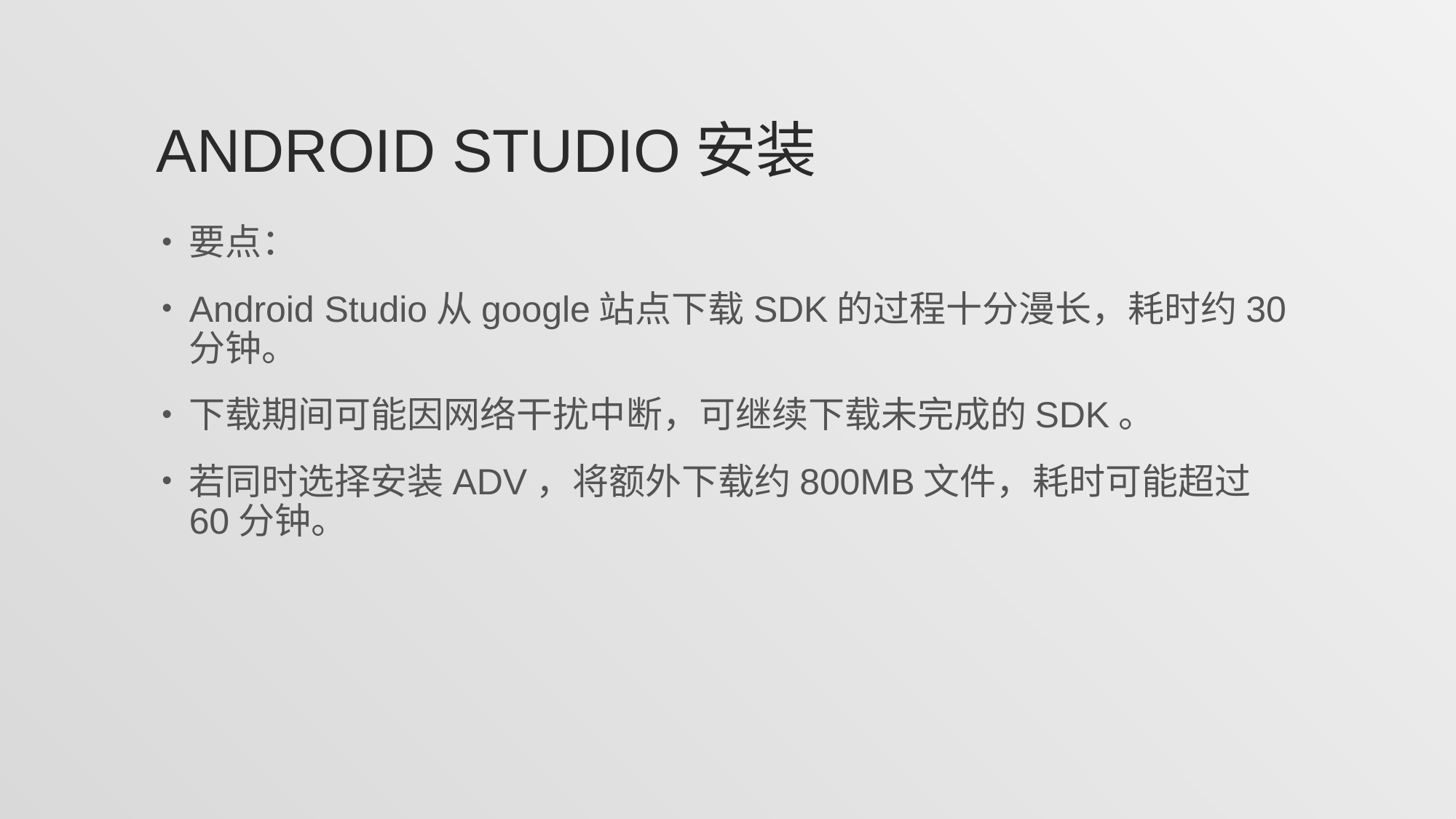

# Android studio安装
要点：
Android Studio从google站点下载SDK的过程十分漫长，耗时约30分钟。
下载期间可能因网络干扰中断，可继续下载未完成的SDK。
若同时选择安装ADV，将额外下载约800MB文件，耗时可能超过60分钟。